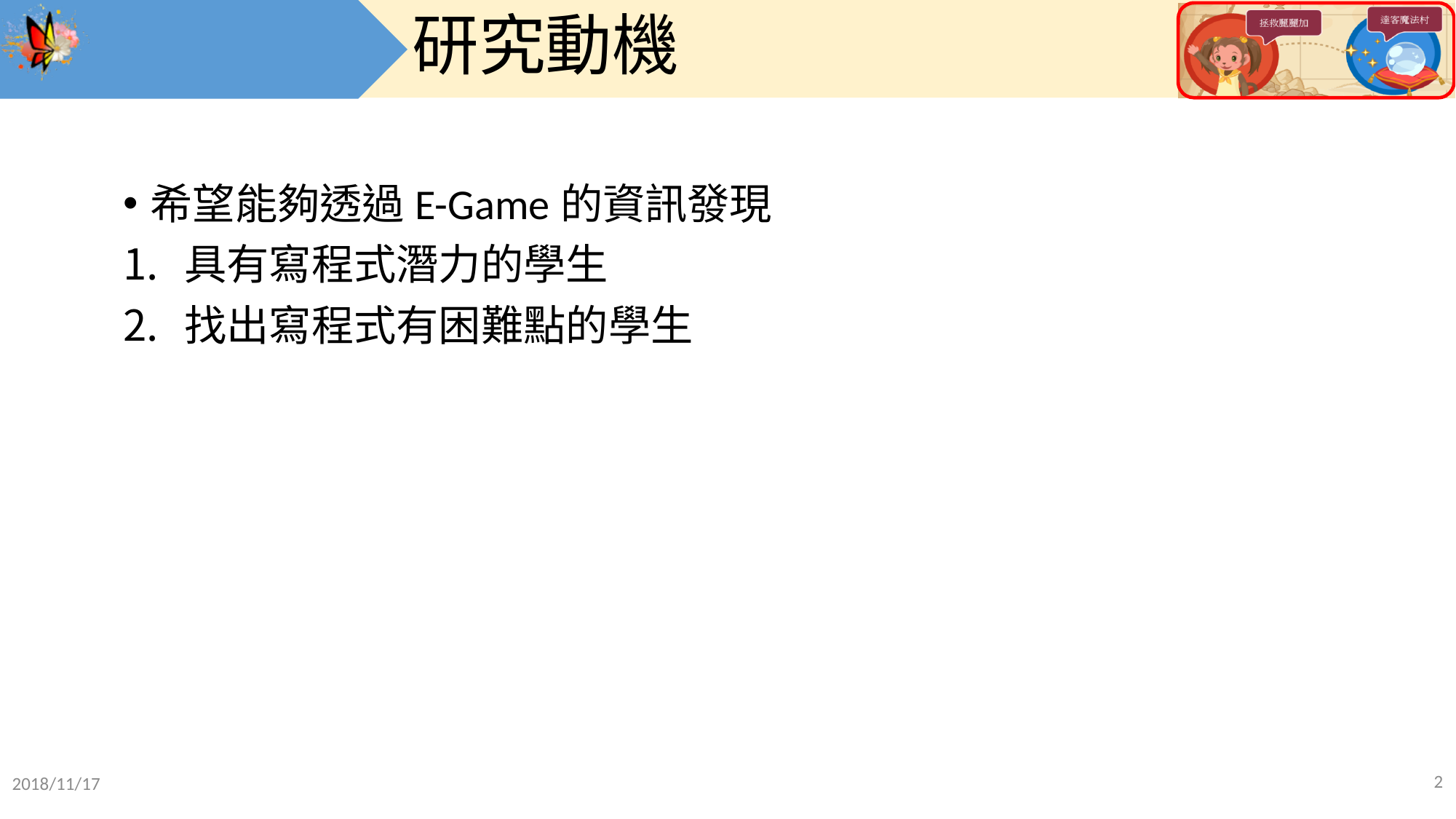

# 研究動機
希望能夠透過E-Game的資訊發現
具有寫程式潛力的學生
找出寫程式有困難點的學生
2

2018/11/17